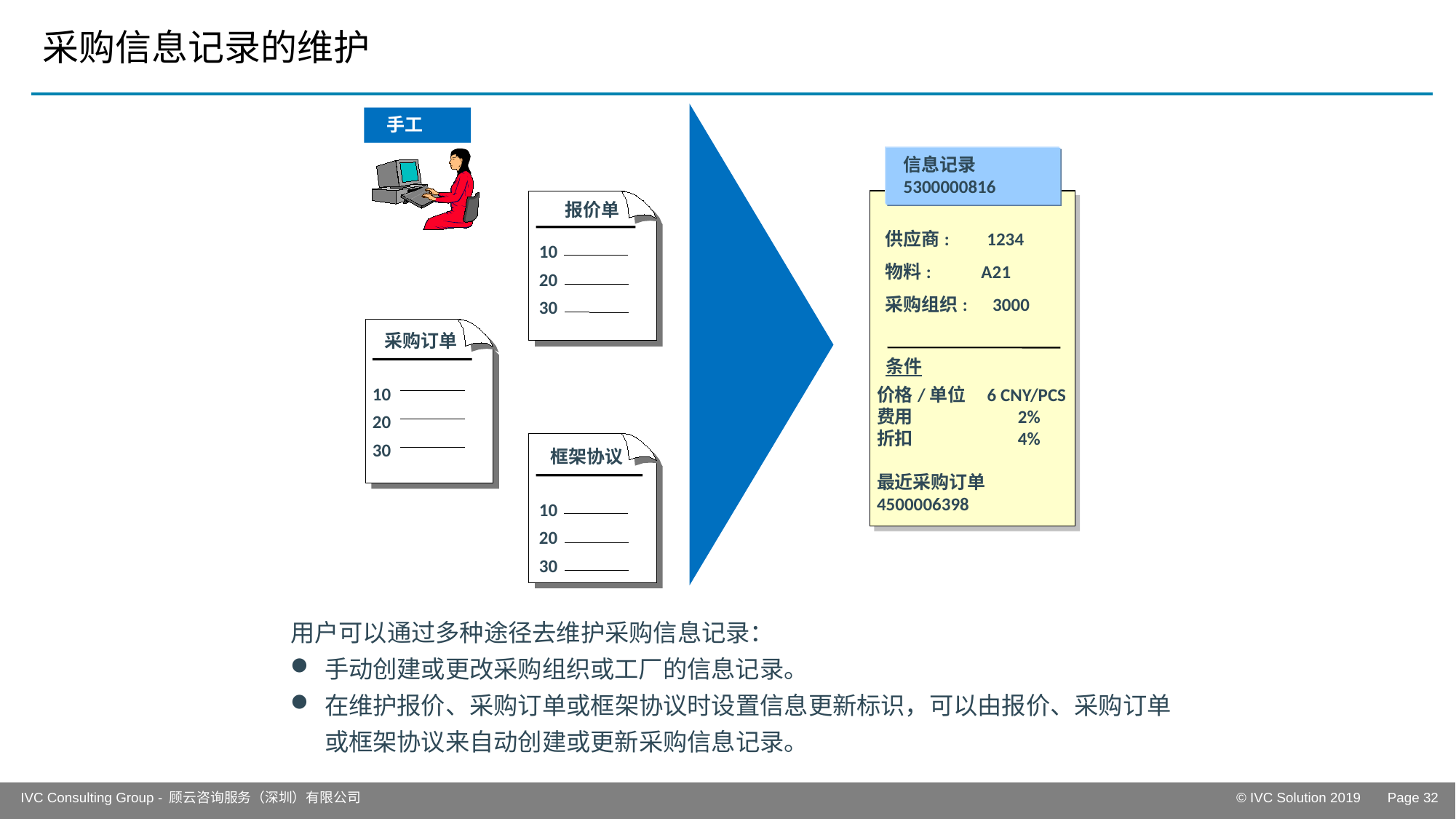

# 采购信息记录的维护

手工

信息记录
5300000816

供应商:         1234
物料:            A21
采购组织:      3000

条件

价格/单位    6 CNY/PCS
费用                        2%
折扣                        4%

最近采购订单
4500006398

报价单

10

20

30

采购订单

10

20

30
框架协议

10

20

30

用户可以通过多种途径去维护采购信息记录：
手动创建或更改采购组织或工厂的信息记录。
在维护报价、采购订单或框架协议时设置信息更新标识，可以由报价、采购订单或框架协议来自动创建或更新采购信息记录。